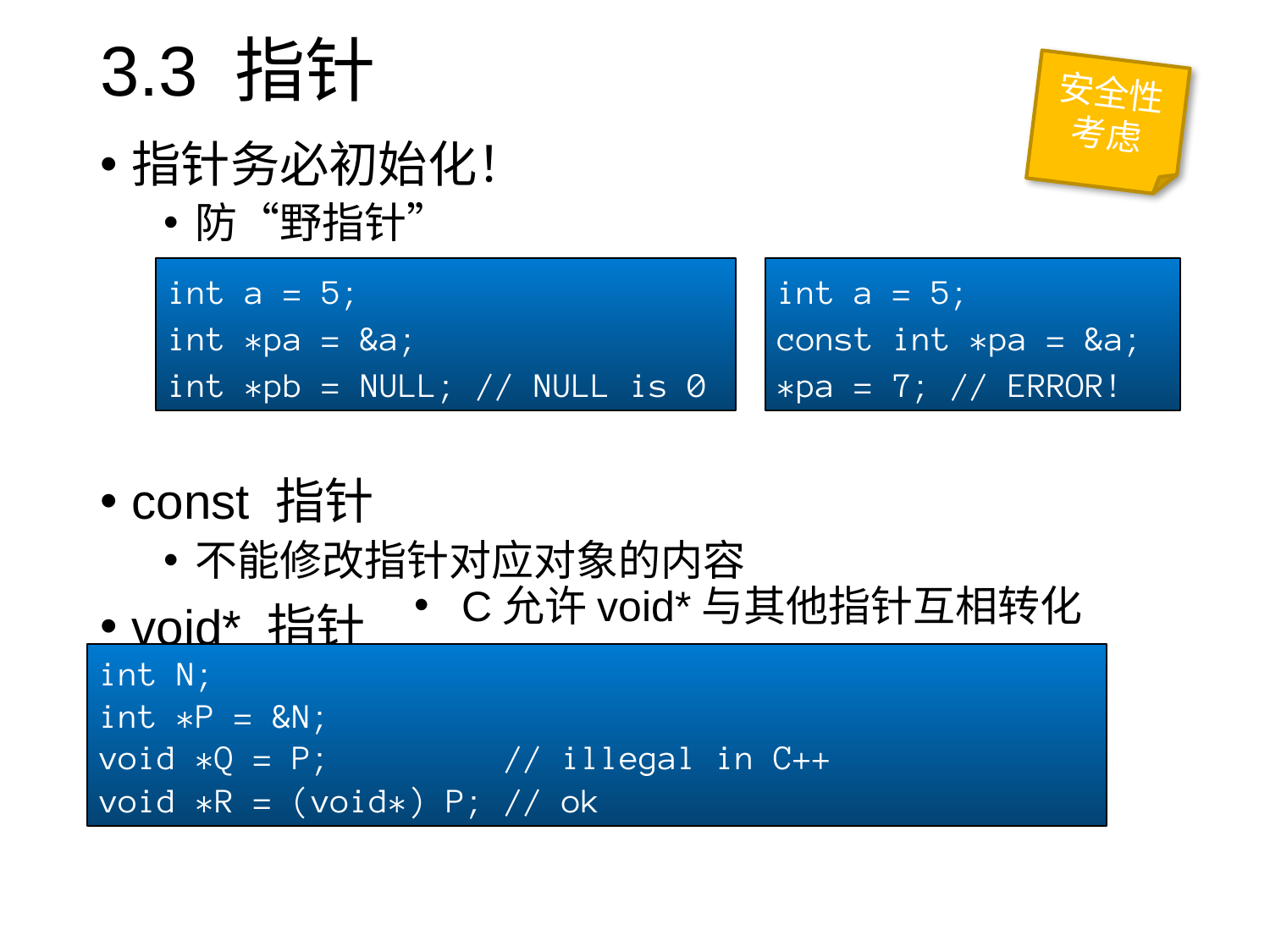

# 3.3 指针
安全性考虑
指针务必初始化！
防“野指针”

const 指针
不能修改指针对应对象的内容
void* 指针

int a = 5;
int *pa = &a;
int *pb = NULL; // NULL is 0
int a = 5;
const int *pa = &a;
*pa = 7; // ERROR!
C允许void*与其他指针互相转化(cast)
C++不允许，必须explicit cast
int N;
int *P = &N;
void *Q = P;         // illegal in C++
void *R = (void*) P; // ok